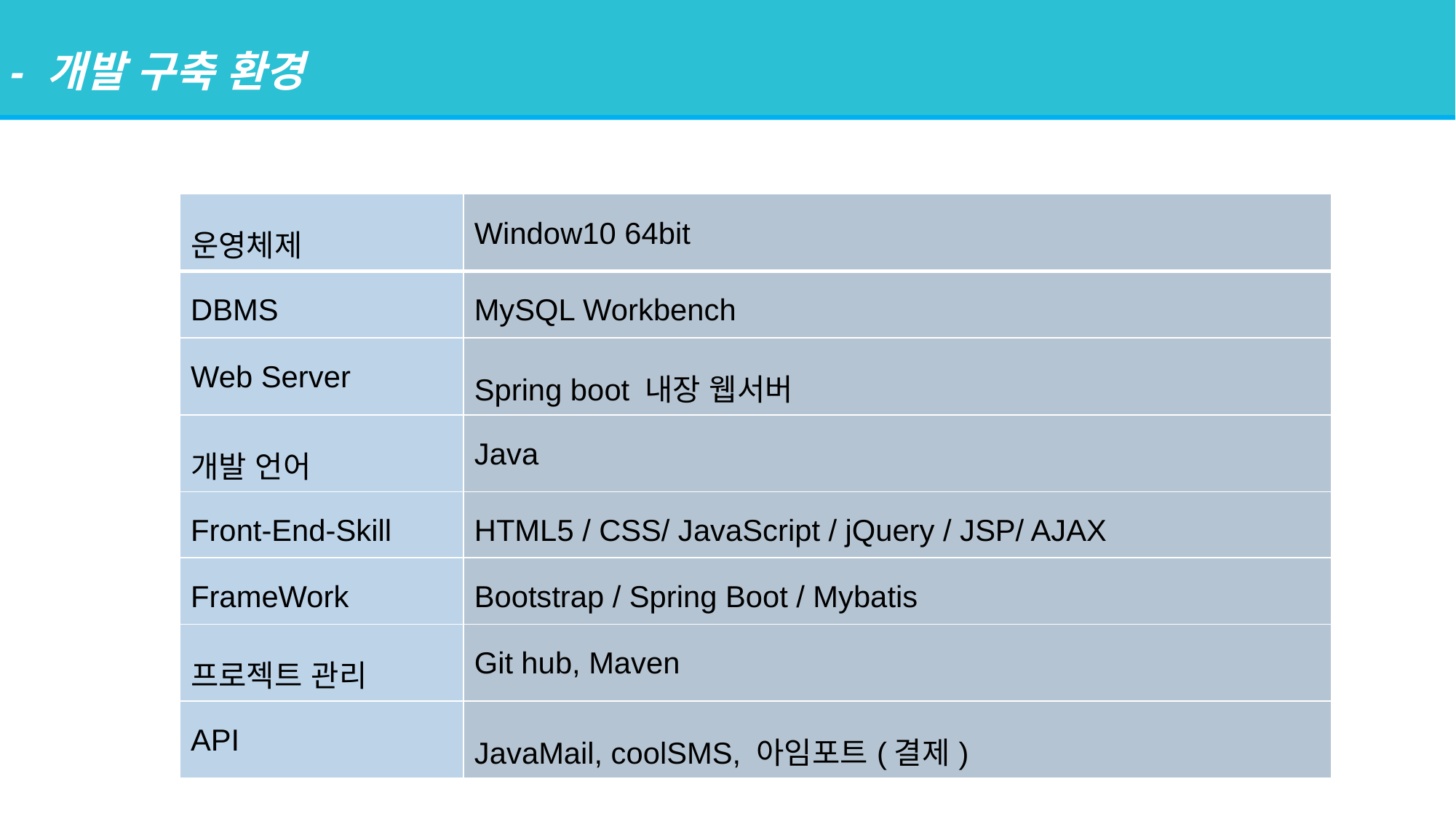

- 개발 구축 환경
| 운영체제 | Window10 64bit |
| --- | --- |
| DBMS | MySQL Workbench |
| Web Server | Spring boot 내장 웹서버 |
| 개발 언어 | Java |
| Front-End-Skill | HTML5 / CSS/ JavaScript / jQuery / JSP/ AJAX |
| FrameWork | Bootstrap / Spring Boot / Mybatis |
| 프로젝트 관리 | Git hub, Maven |
| API | JavaMail, coolSMS, 아임포트(결제) |